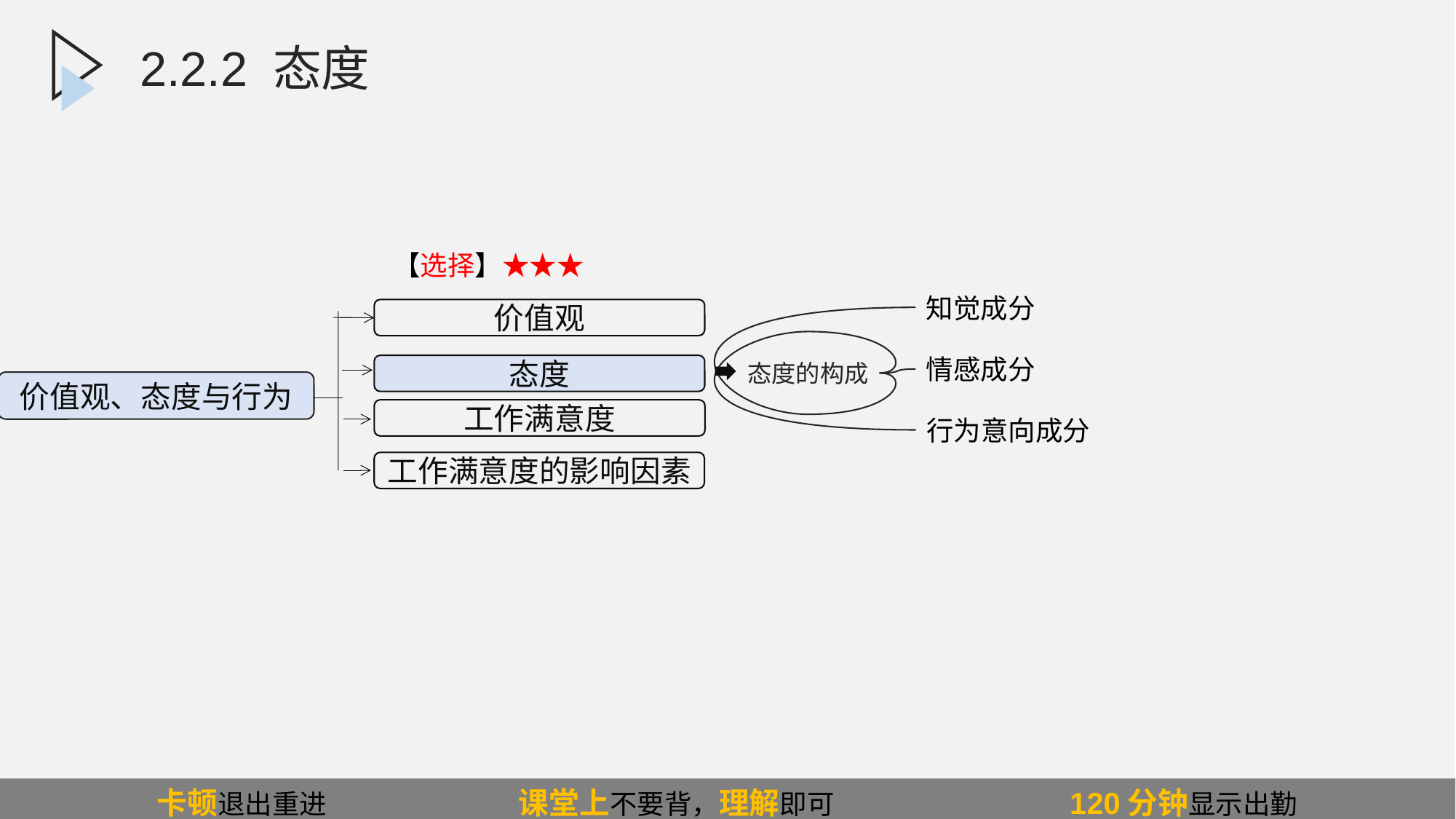

2.2.2 态度
【选择】★★★
知觉成分
价值观
态度

工作满意度
工作满意度的影响因素
价值观、态度与行为
情感成分
态度的构成

行为意向成分